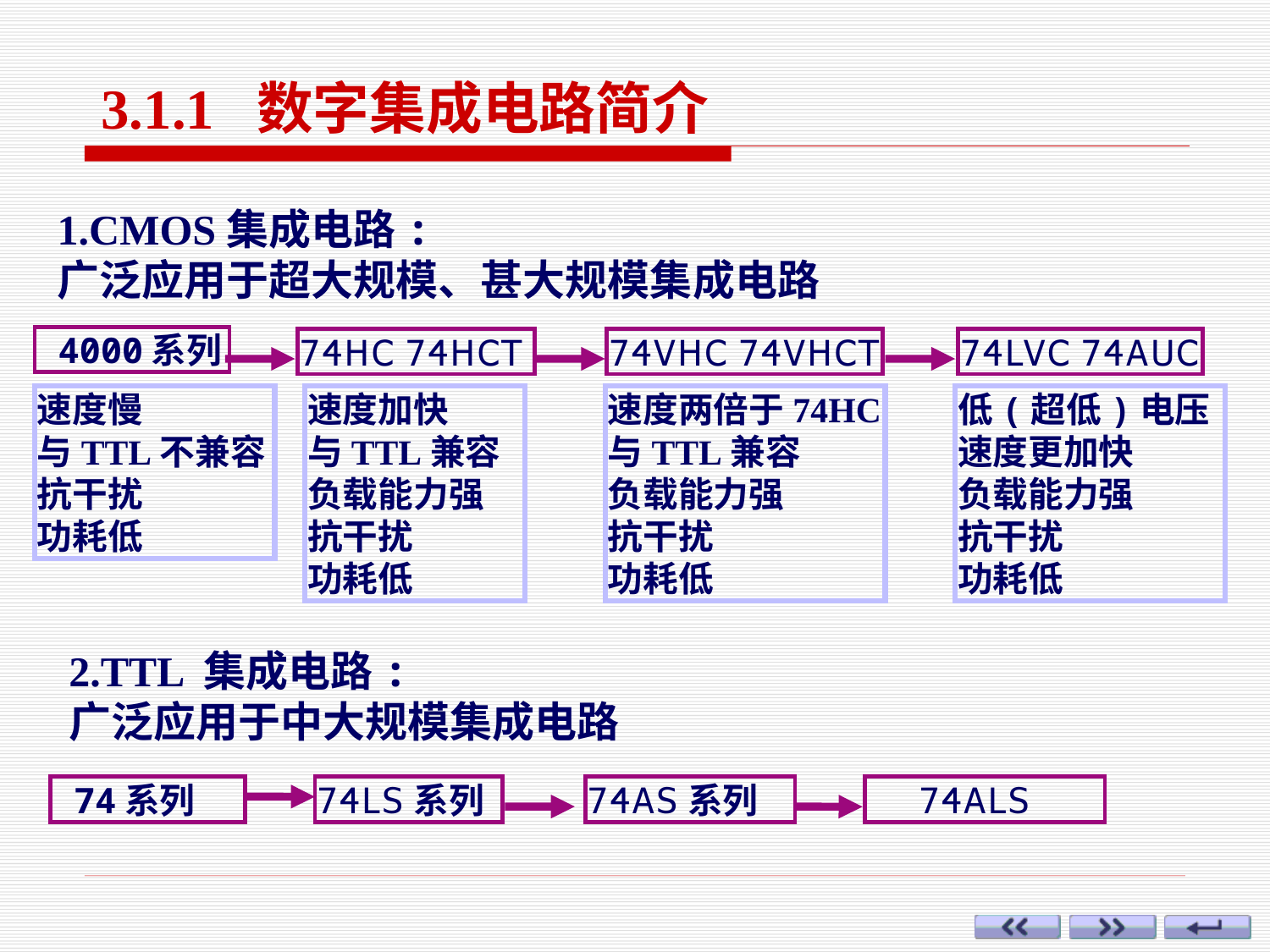

3.1.1  数字集成电路简介
1.CMOS集成电路:
广泛应用于超大规模、甚大规模集成电路
 4000系列
74HC 74HCT
74VHC 74VHCT
74LVC 74AUC

速度慢
与TTL不兼容
抗干扰
功耗低
速度加快
与TTL兼容
负载能力强
抗干扰
功耗低
速度两倍于74HC
与TTL兼容
负载能力强
抗干扰
功耗低
低(超低)电压
速度更加快
负载能力强
抗干扰
功耗低
2.TTL 集成电路:
广泛应用于中大规模集成电路
 74系列
74LS系列
74AS系列
     74ALS